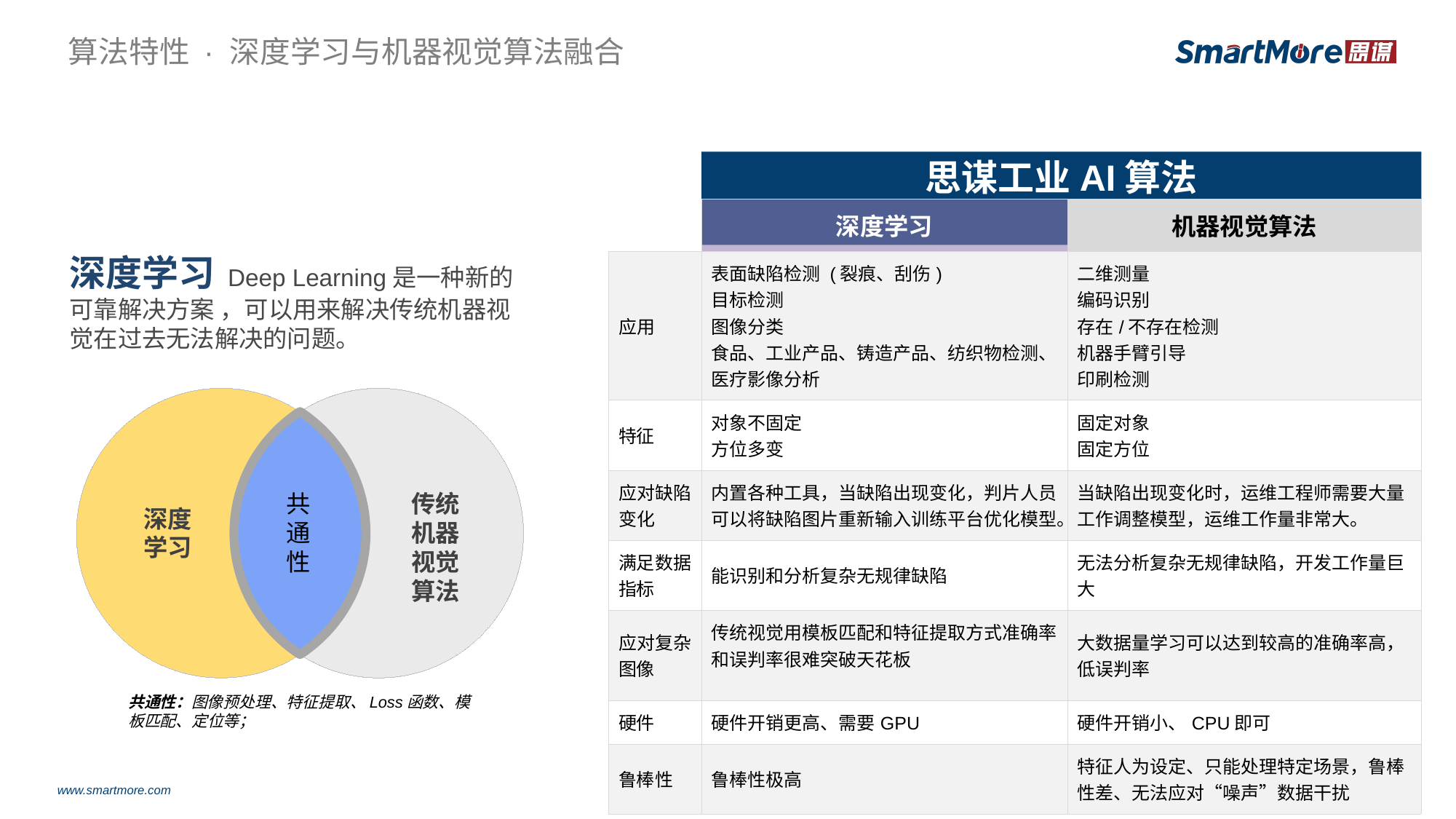

算法特性 · 深度学习与机器视觉算法融合
思谋工业AI算法

|  | 深度学习 | 机器视觉算法 |
| --- | --- | --- |
| 应用 | 表面缺陷检测 (裂痕、刮伤) 目标检测 图像分类 食品、工业产品、铸造产品、纺织物检测、医疗影像分析 | 二维测量 编码识别 存在/不存在检测 机器手臂引导 印刷检测 |
| 特征 | 对象不固定 方位多变 | 固定对象 固定方位 |
| 应对缺陷变化 | 内置各种工具，当缺陷出现变化，判片人员可以将缺陷图片重新输入训练平台优化模型。 | 当缺陷出现变化时，运维工程师需要大量工作调整模型，运维工作量非常大。 |
| 满足数据指标 | 能识别和分析复杂无规律缺陷 | 无法分析复杂无规律缺陷，开发工作量巨大 |
| 应对复杂图像 | 传统视觉用模板匹配和特征提取方式准确率和误判率很难突破天花板 | 大数据量学习可以达到较高的准确率高，低误判率 |
| 硬件 | 硬件开销更高、需要GPU | 硬件开销小、CPU即可 |
| 鲁棒性 | 鲁棒性极高 | 特征人为设定、只能处理特定场景，鲁棒性差、无法应对“噪声”数据干扰 |
深度学习  Deep Learning是一种新的可靠解决方案 ，可以用来解决传统机器视觉在过去无法解决的问题。

共通性
传统
机器
视觉
算法
深度
学习
共通性：图像预处理、特征提取、Loss函数、模板匹配、定位等；